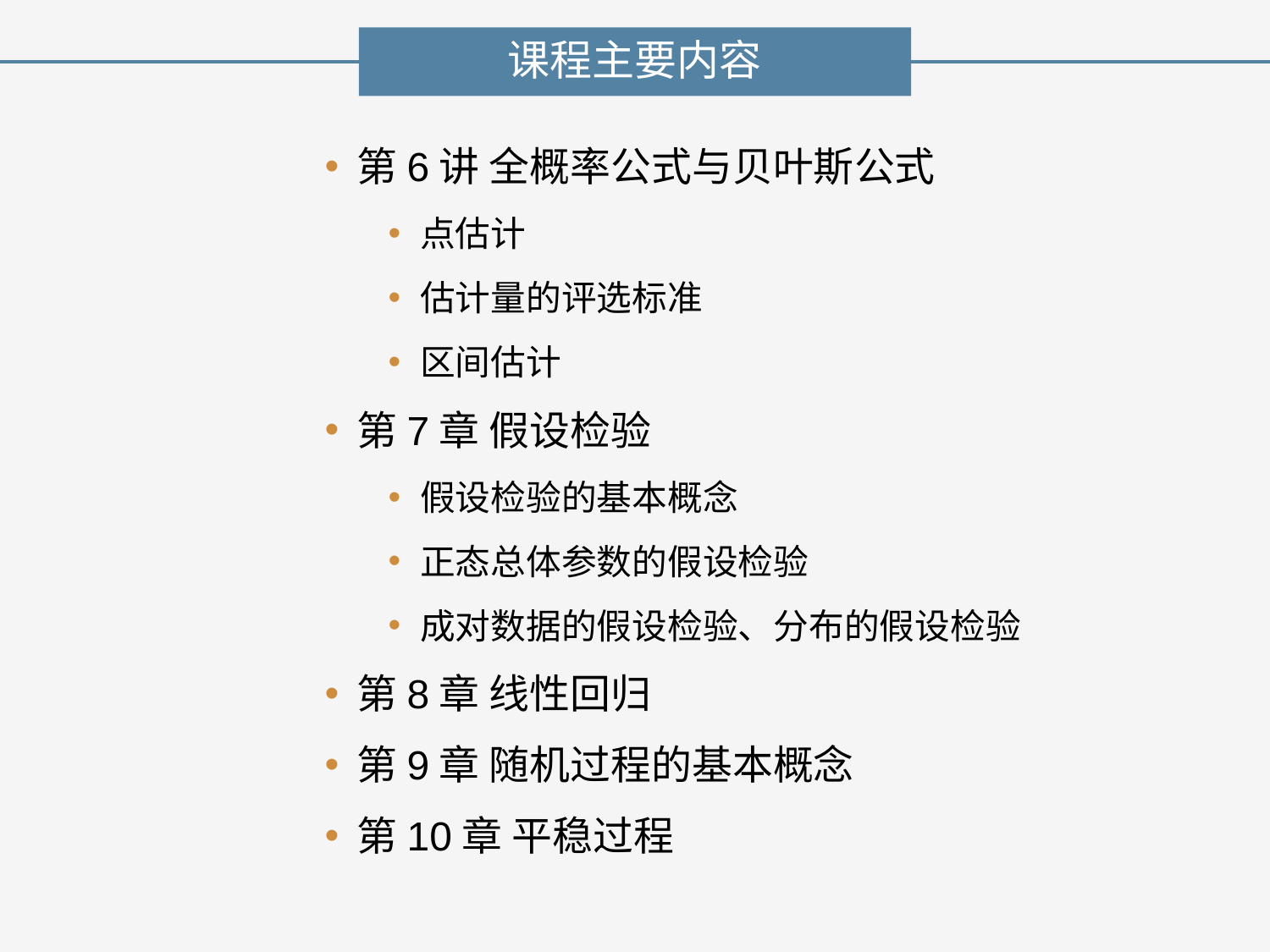

课程主要内容
第6讲 全概率公式与贝叶斯公式
点估计
估计量的评选标准
区间估计
第7章 假设检验
假设检验的基本概念
正态总体参数的假设检验
成对数据的假设检验、分布的假设检验
第8章 线性回归
第9章 随机过程的基本概念
第10章 平稳过程